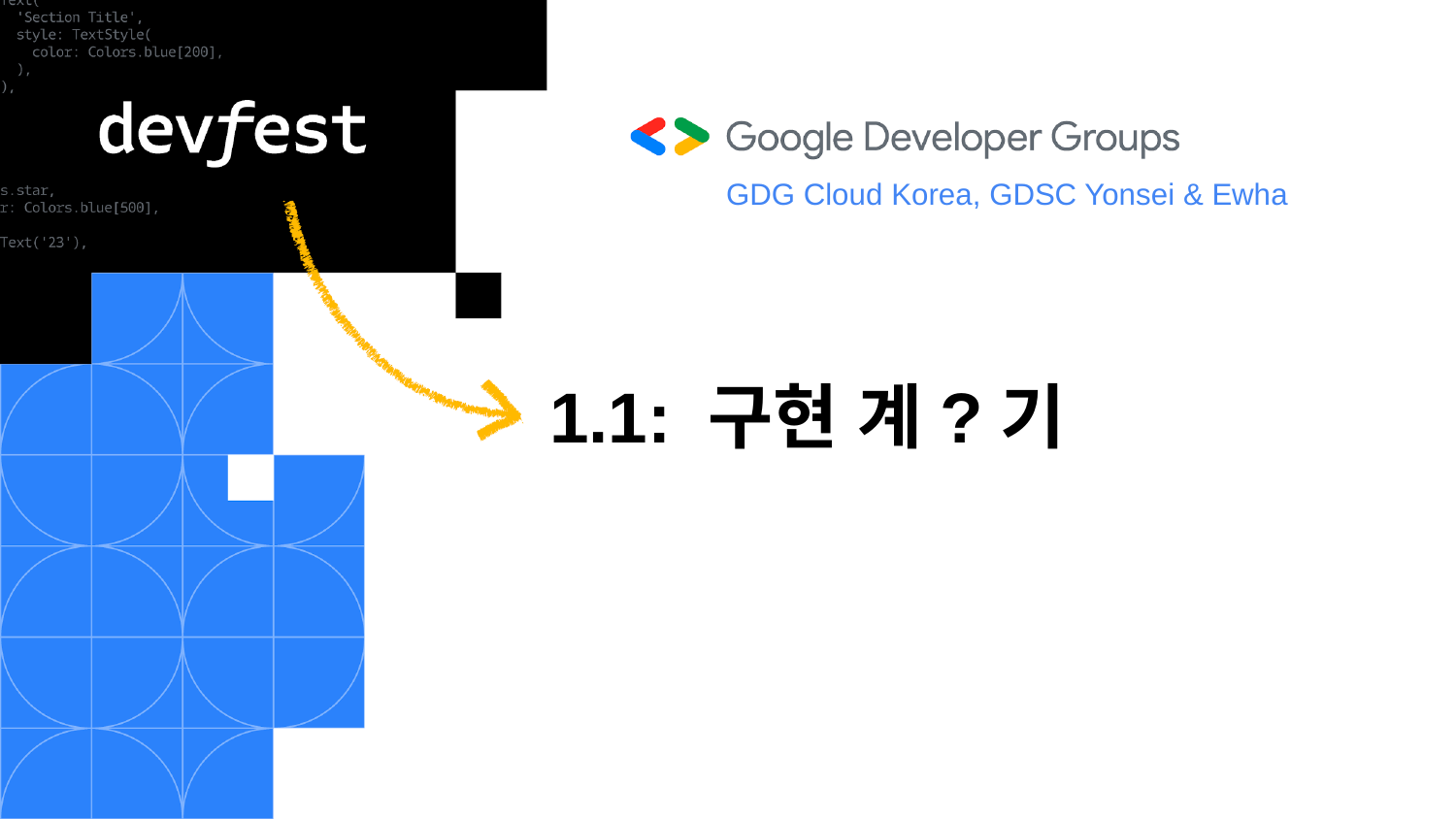

GDG Cloud Korea, GDSC Yonsei & Ewha
# 1.1: 구현 계?기